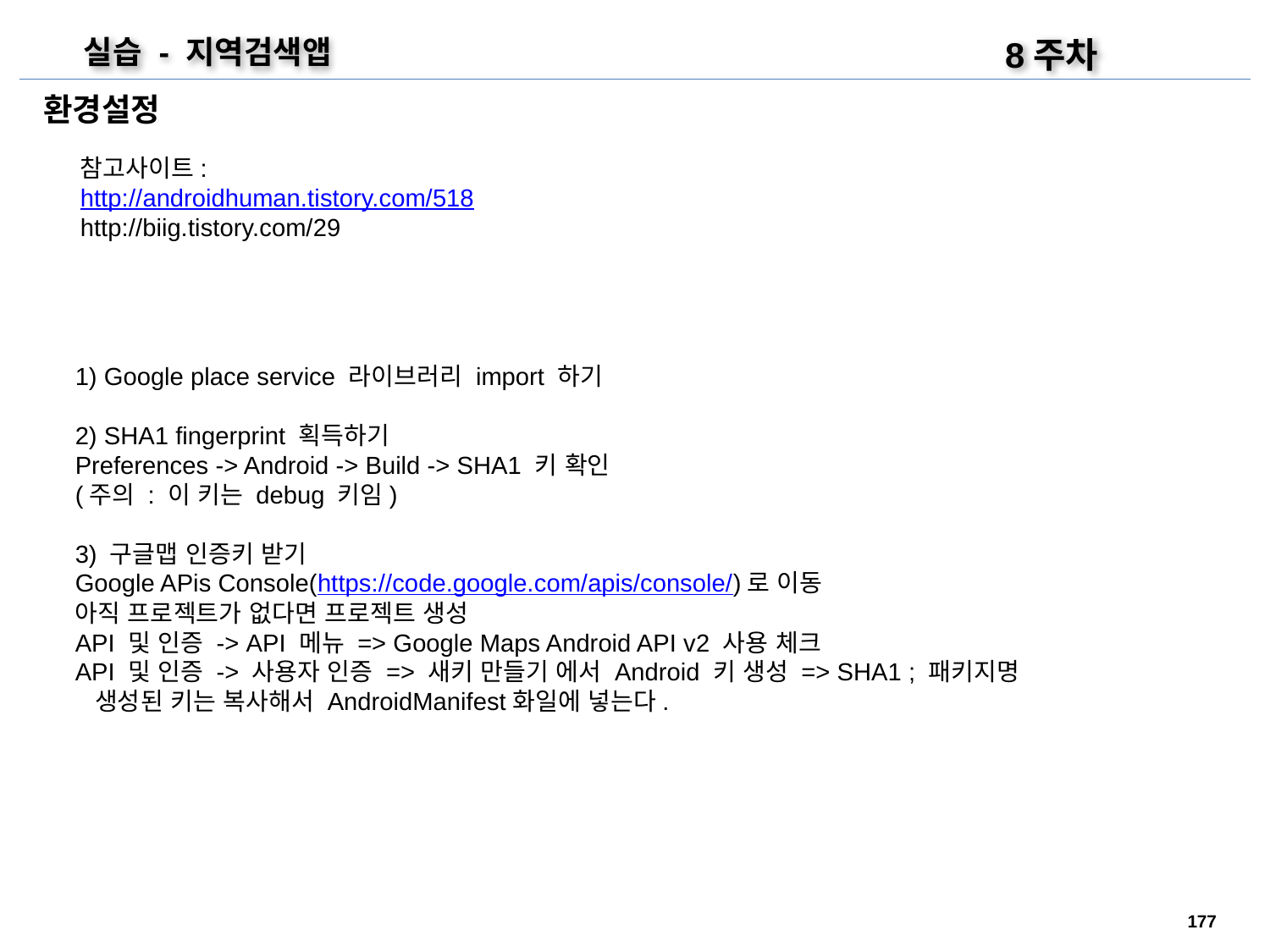

8주차
실습 - 지역검색앱
환경설정
참고사이트:
http://androidhuman.tistory.com/518
http://biig.tistory.com/29
1) Google place service 라이브러리 import 하기

2) SHA1 fingerprint 획득하기
Preferences -> Android -> Build -> SHA1 키 확인
(주의 : 이 키는 debug 키임)

3) 구글맵 인증키 받기
Google APis Console(https://code.google.com/apis/console/)로 이동
아직 프로젝트가 없다면 프로젝트 생성
API 및 인증 -> API 메뉴 => Google Maps Android API v2 사용 체크
API 및 인증 -> 사용자 인증 => 새키 만들기 에서 Android 키 생성 => SHA1 ; 패키지명
  생성된 키는 복사해서 AndroidManifest화일에 넣는다.